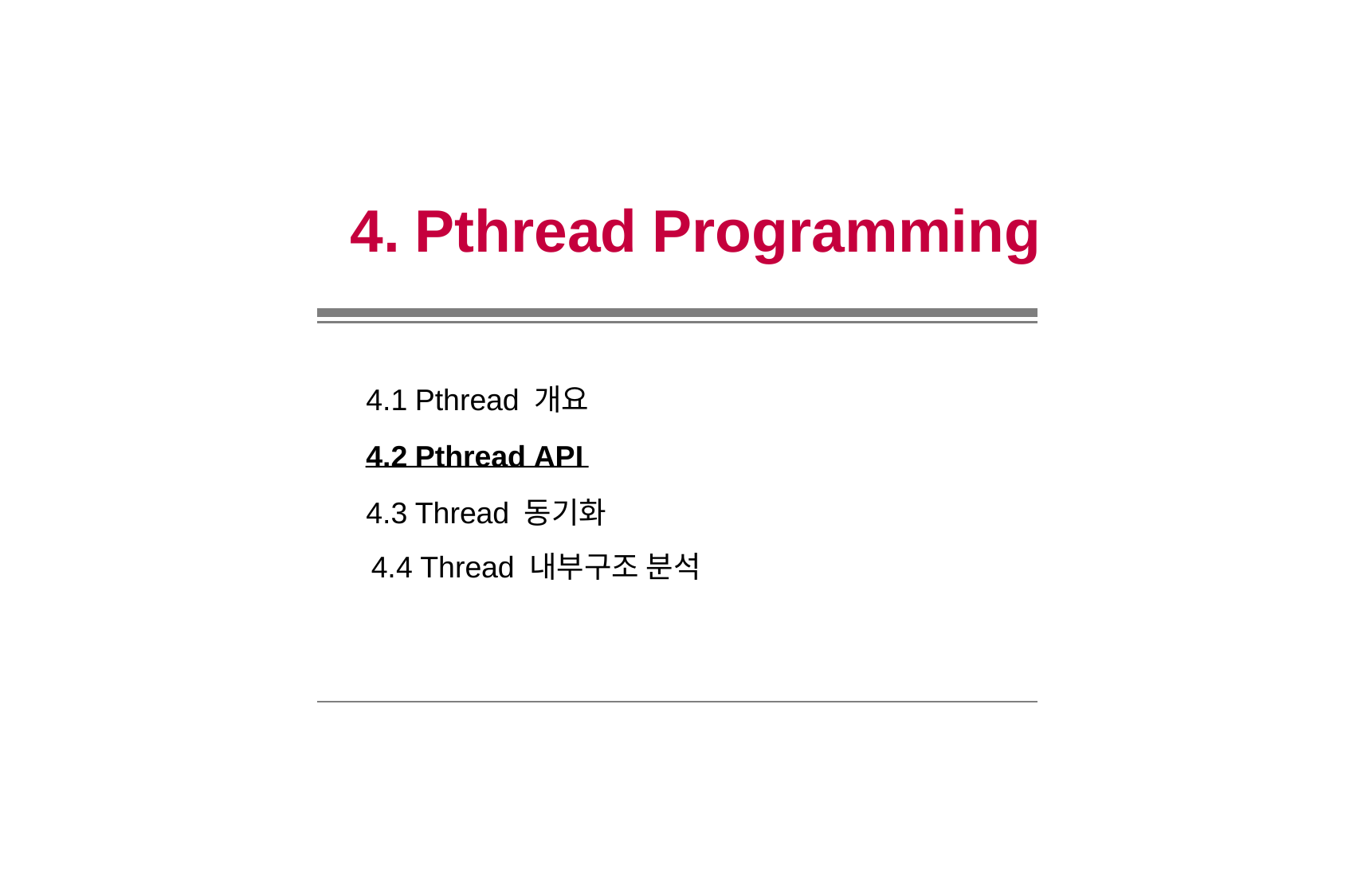

4. Pthread Programming

4.1 Pthread 개요

4.2 Pthread API

4.3 Thread 동기화

4.4 Thread 내부구조 분석